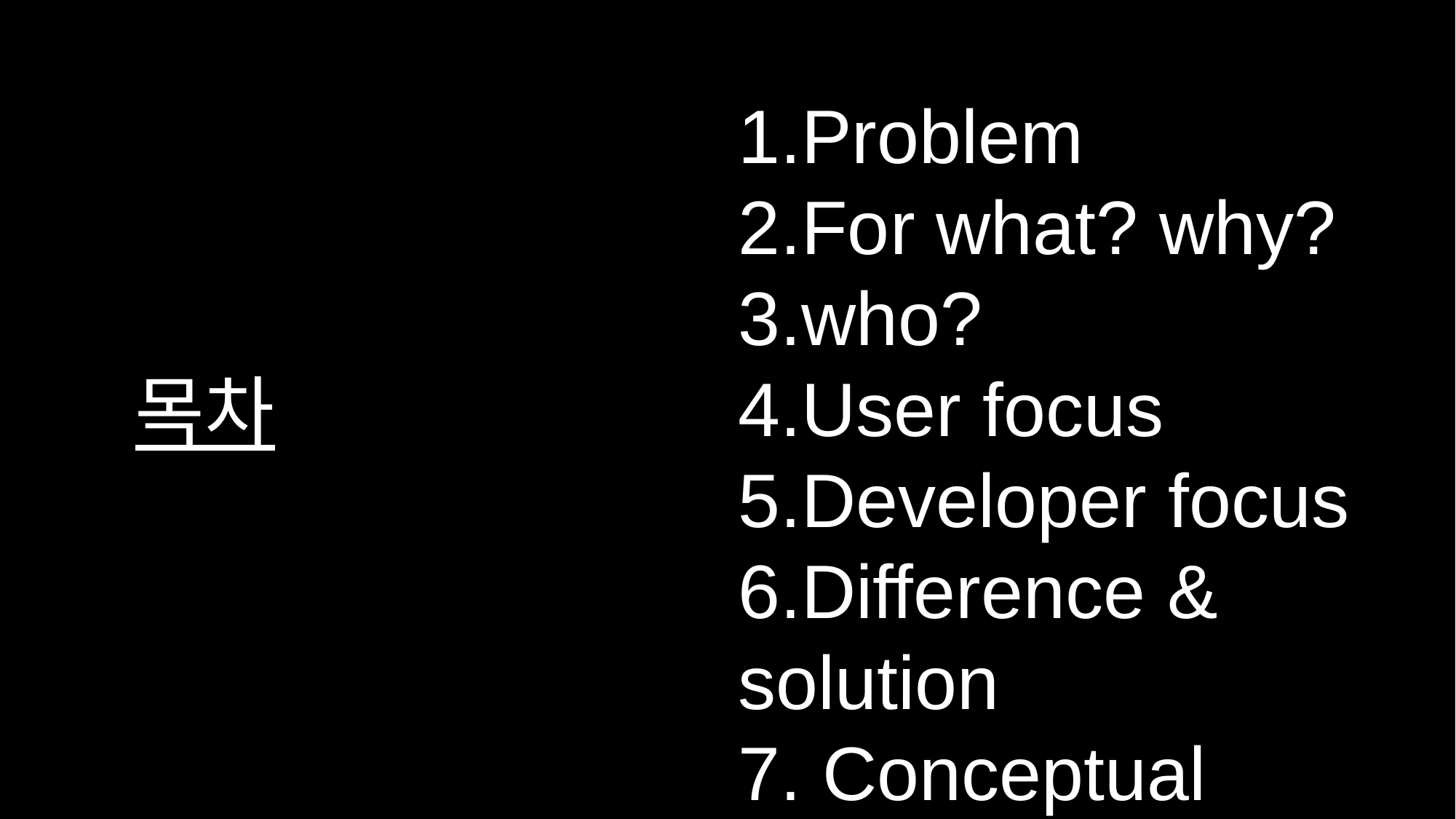

1.Problem
2.For what? why?
3.who?
4.User focus
5.Developer focus
6.Difference & solution
7. Conceptual model
목차